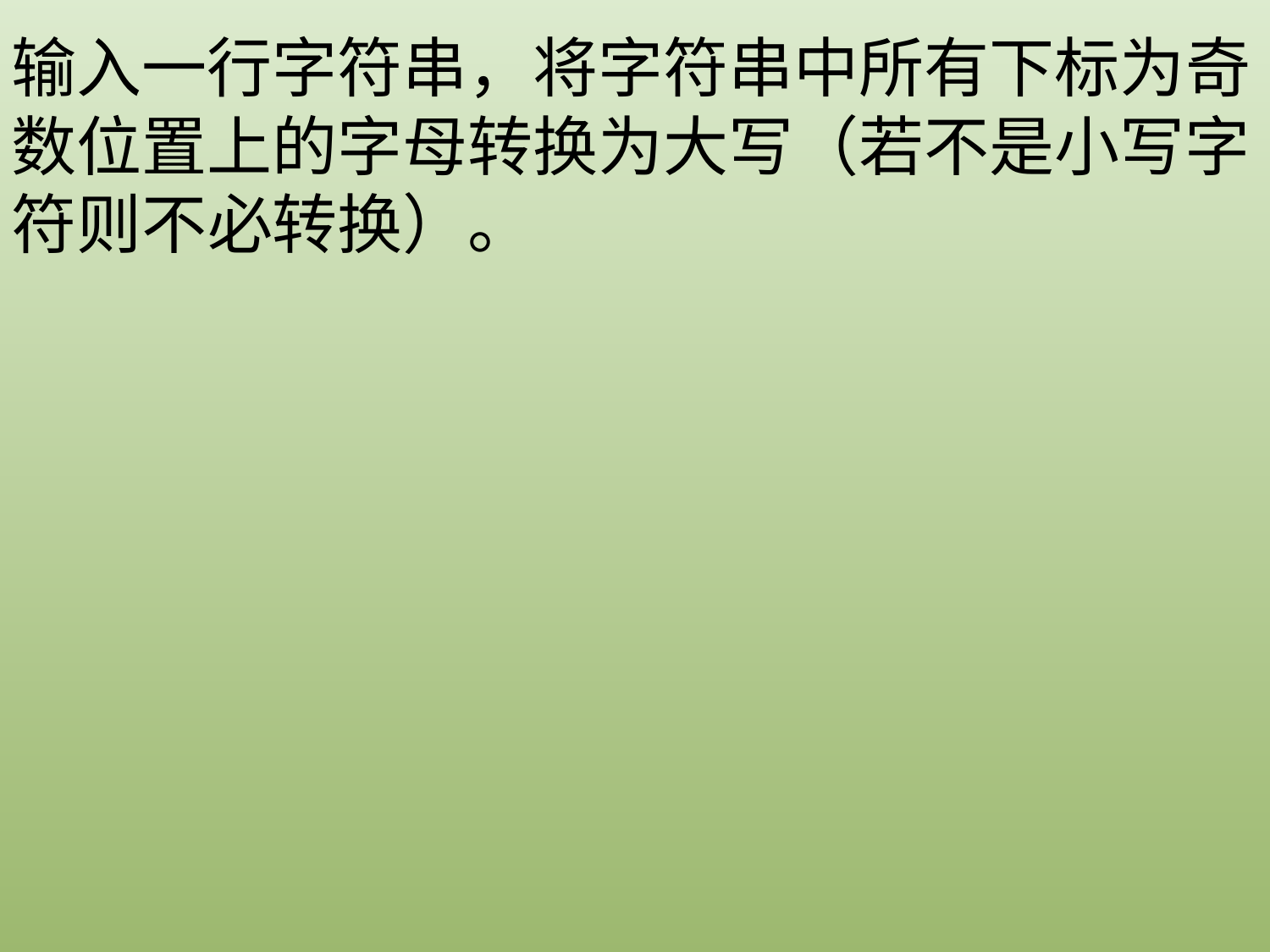

输入一行字符串，将字符串中所有下标为奇数位置上的字母转换为大写（若不是小写字符则不必转换）。
454